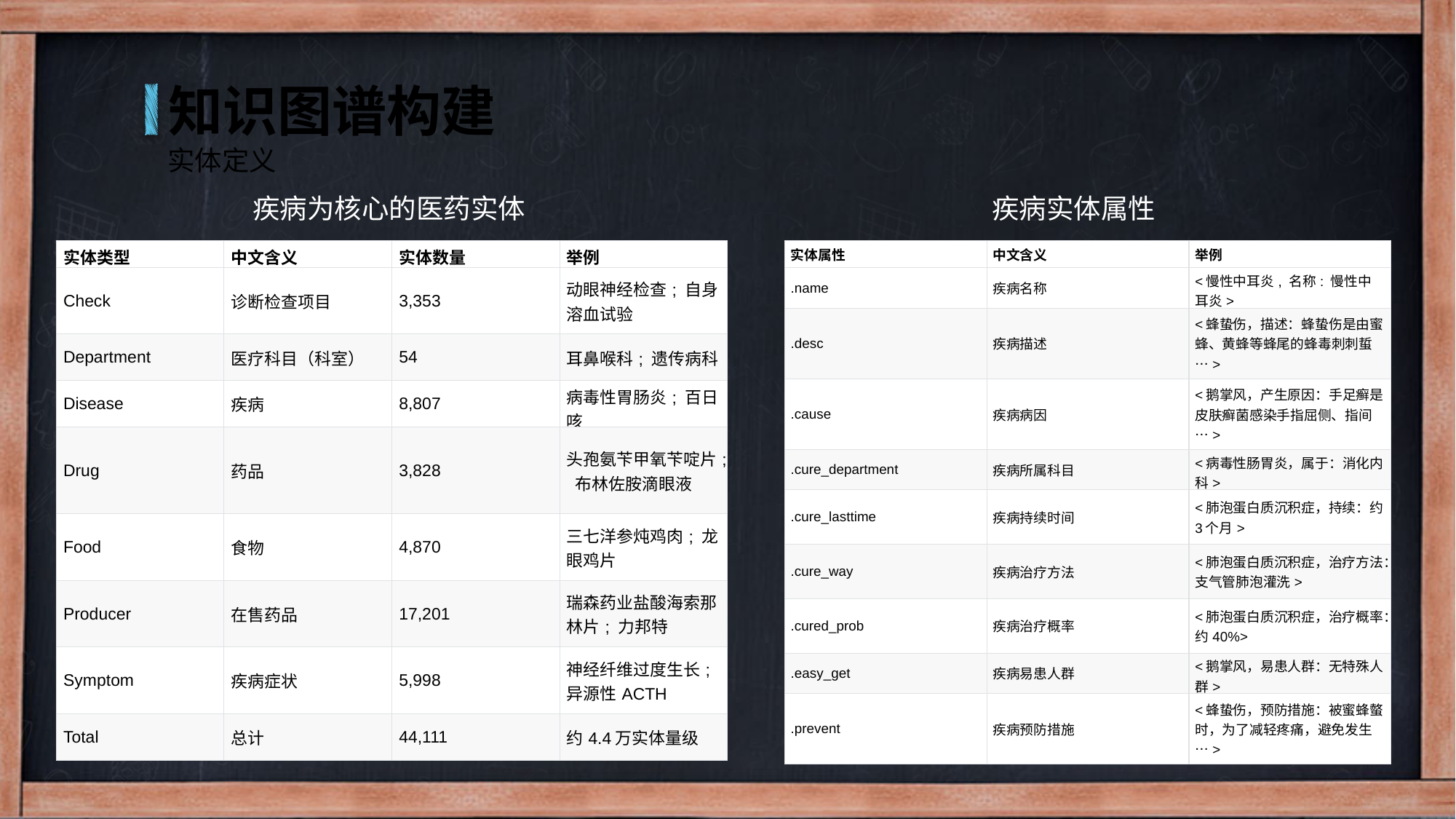

知识图谱构建

实体定义
疾病为核心的医药实体
疾病实体属性
| 实体类型 | 中文含义 | 实体数量 | 举例 |
| --- | --- | --- | --- |
| Check | 诊断检查项目 | 3,353 | 动眼神经检查; 自身溶血试验 |
| Department | 医疗科目（科室） | 54 | 耳鼻喉科; 遗传病科 |
| Disease | 疾病 | 8,807 | 病毒性胃肠炎; 百日咳 |
| Drug | 药品 | 3,828 | 头孢氨苄甲氧苄啶片; 布林佐胺滴眼液 |
| Food | 食物 | 4,870 | 三七洋参炖鸡肉; 龙眼鸡片 |
| Producer | 在售药品 | 17,201 | 瑞森药业盐酸海索那林片; 力邦特 |
| Symptom | 疾病症状 | 5,998 | 神经纤维过度生长; 异源性ACTH |
| Total | 总计 | 44,111 | 约4.4万实体量级 |
| 实体属性 | 中文含义 | 举例 |
| --- | --- | --- |
| .name | 疾病名称 | <慢性中耳炎, 名称: 慢性中耳炎> |
| .desc | 疾病描述 | <蜂蛰伤，描述：蜂蛰伤是由蜜蜂、黄蜂等蜂尾的蜂毒刺刺蜇…> |
| .cause | 疾病病因 | <鹅掌风，产生原因：手足癣是皮肤癣菌感染手指屈侧、指间…> |
| .cure\_department | 疾病所属科目 | <病毒性肠胃炎，属于：消化内科> |
| .cure\_lasttime | 疾病持续时间 | <肺泡蛋白质沉积症，持续：约3个月> |
| .cure\_way | 疾病治疗方法 | <肺泡蛋白质沉积症，治疗方法：支气管肺泡灌洗> |
| .cured\_prob | 疾病治疗概率 | <肺泡蛋白质沉积症，治疗概率：约40%> |
| .easy\_get | 疾病易患人群 | <鹅掌风，易患人群：无特殊人群> |
| .prevent | 疾病预防措施 | <蜂蛰伤，预防措施：被蜜蜂螫时，为了减轻疼痛，避免发生…> |